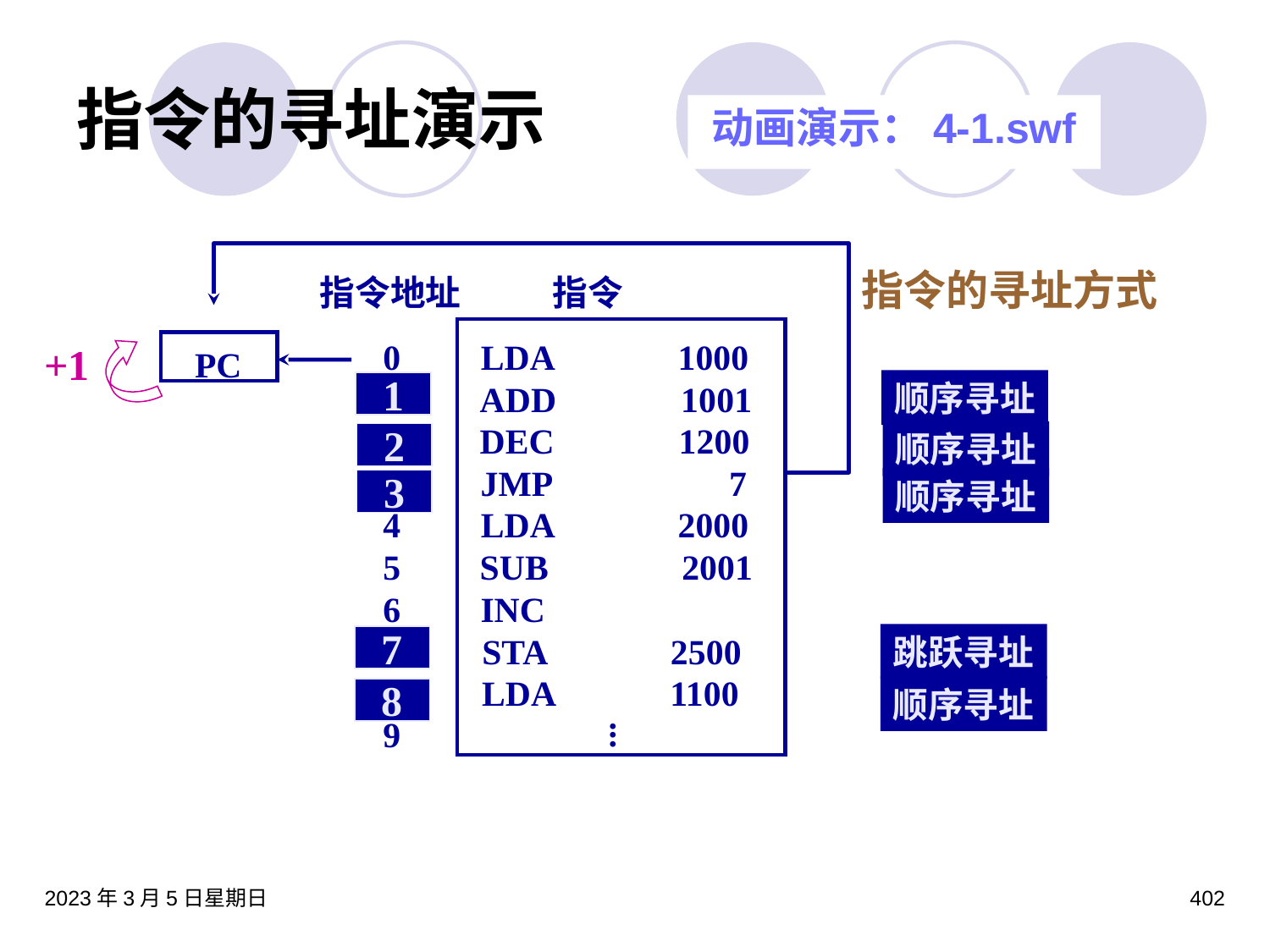

# 指令的寻址演示
动画演示： 4-1.swf

指令的寻址方式
指令地址
指令

0
LDA              1000
+1

PC

顺序寻址
1
1
ADD              1001
2
DEC              1200
顺序寻址
2
3
JMP                    7
顺序寻址
3
4
LDA              2000
5
SUB               2001
6
INC
7
STA              2500
跳跃寻址
7
8
LDA             1100
顺序寻址
8
9
...
2023年3月5日星期日
402